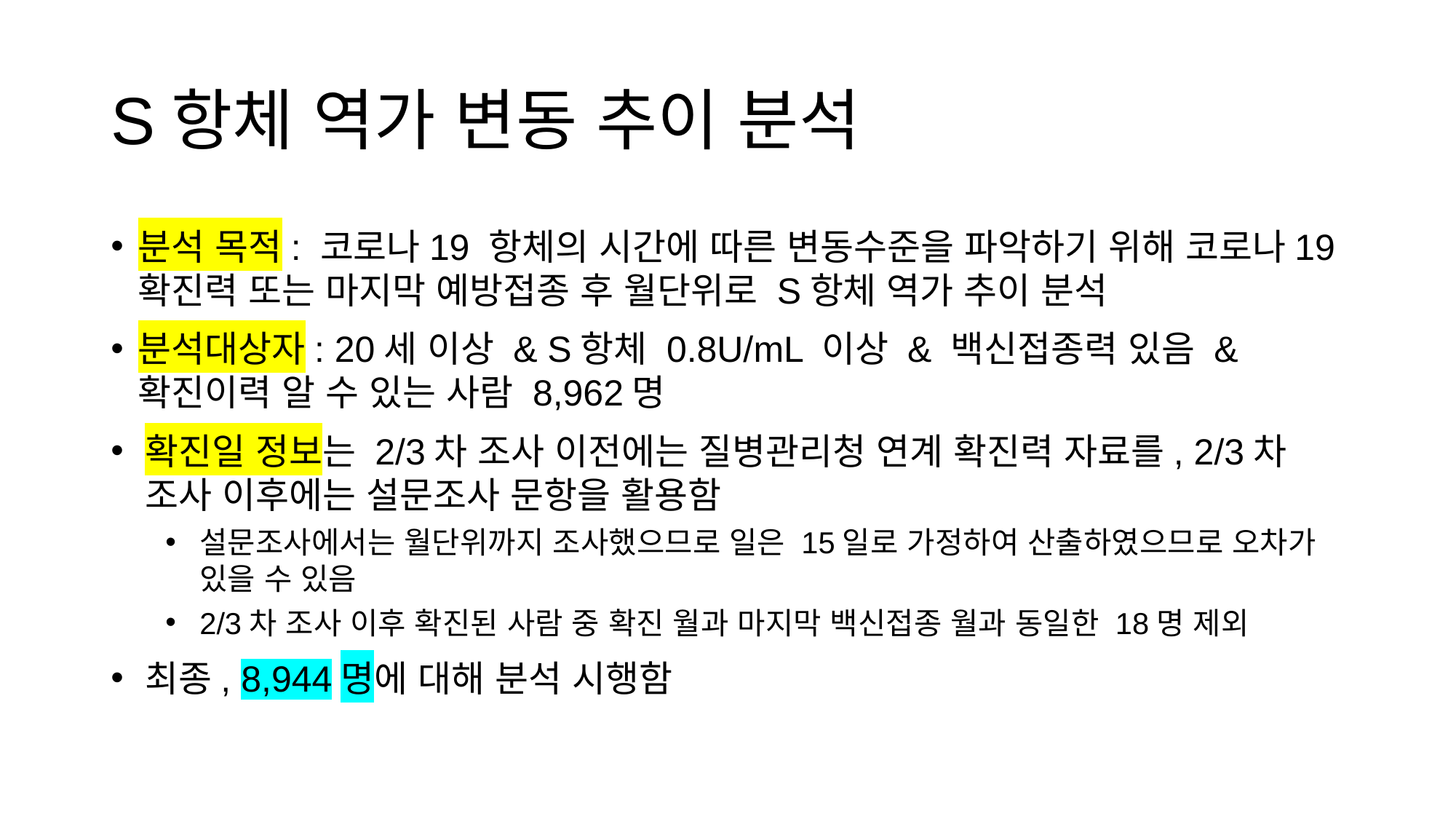

# S항체 역가 변동 추이 분석
분석 목적: 코로나19 항체의 시간에 따른 변동수준을 파악하기 위해 코로나19 확진력 또는 마지막 예방접종 후 월단위로 S항체 역가 추이 분석
분석대상자: 20세 이상 & S항체 0.8U/mL 이상 & 백신접종력 있음 & 확진이력 알 수 있는 사람 8,962명
확진일 정보는 2/3차 조사 이전에는 질병관리청 연계 확진력 자료를, 2/3차 조사 이후에는 설문조사 문항을 활용함
설문조사에서는 월단위까지 조사했으므로 일은 15일로 가정하여 산출하였으므로 오차가 있을 수 있음
2/3차 조사 이후 확진된 사람 중 확진 월과 마지막 백신접종 월과 동일한 18명 제외
최종, 8,944명에 대해 분석 시행함